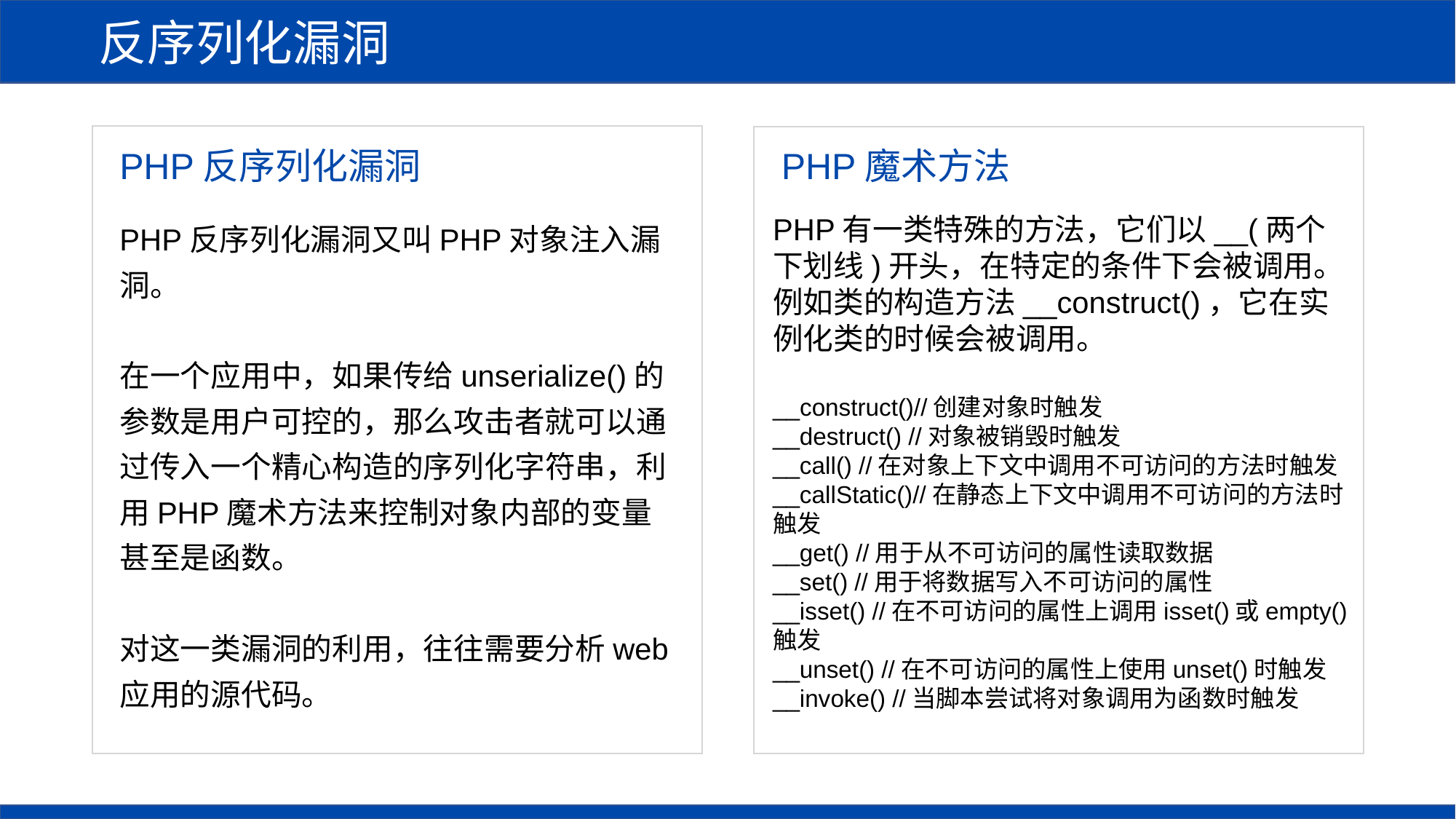

反序列化漏洞

PHP反序列化漏洞
PHP魔术方法
PHP有一类特殊的方法，它们以__(两个下划线)开头，在特定的条件下会被调用。例如类的构造方法__construct()，它在实例化类的时候会被调用。

__construct()//创建对象时触发
__destruct() //对象被销毁时触发
__call() //在对象上下文中调用不可访问的方法时触发
__callStatic()//在静态上下文中调用不可访问的方法时触发
__get() //用于从不可访问的属性读取数据
__set() //用于将数据写入不可访问的属性
__isset() //在不可访问的属性上调用isset()或empty()触发
__unset() //在不可访问的属性上使用unset()时触发
__invoke() //当脚本尝试将对象调用为函数时触发
PHP反序列化漏洞又叫PHP对象注入漏洞。

在一个应用中，如果传给unserialize()的参数是用户可控的，那么攻击者就可以通过传入一个精心构造的序列化字符串，利用PHP魔术方法来控制对象内部的变量甚至是函数。

对这一类漏洞的利用，往往需要分析web应用的源代码。